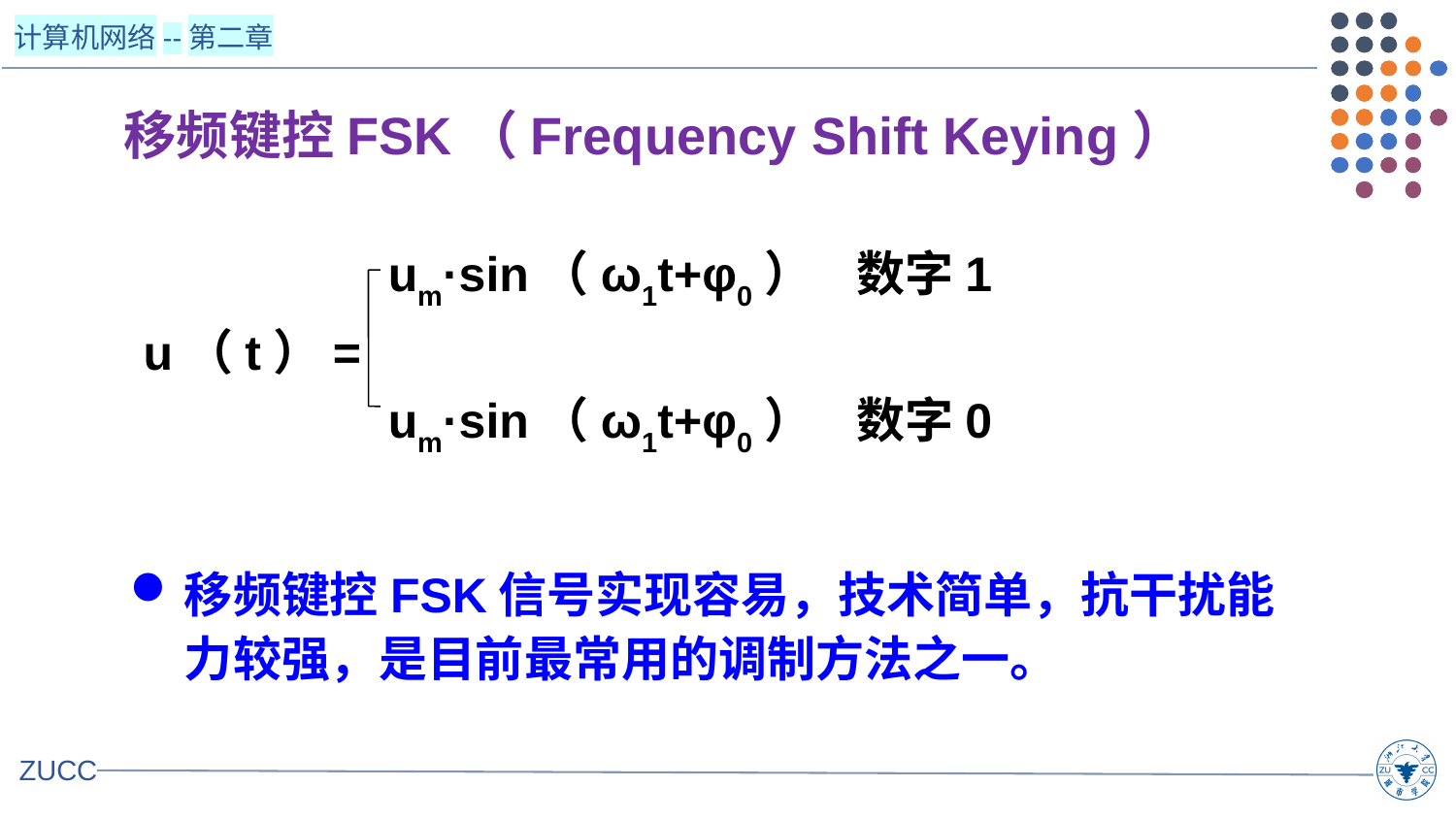

移频键控FSK（Frequency Shift Keying）

                   um·sin（ω1t+φ0）    数字1
 u（t）=
                   um·sin（ω1t+φ0）    数字0

移频键控FSK信号实现容易，技术简单，抗干扰能力较强，是目前最常用的调制方法之一。